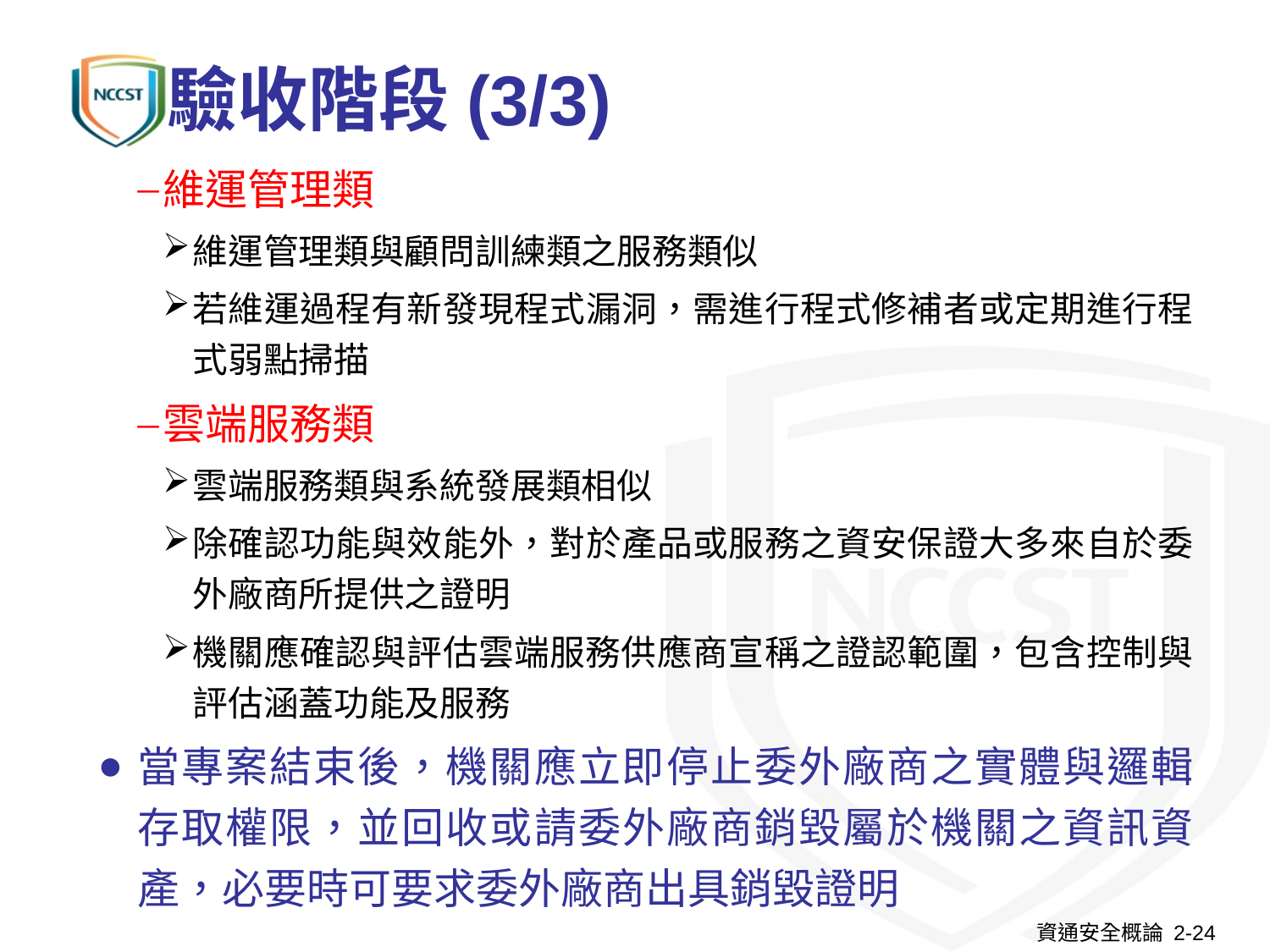

# 驗收階段(3/3)
維運管理類
維運管理類與顧問訓練類之服務類似
若維運過程有新發現程式漏洞，需進行程式修補者或定期進行程式弱點掃描
雲端服務類
雲端服務類與系統發展類相似
除確認功能與效能外，對於產品或服務之資安保證大多來自於委外廠商所提供之證明
機關應確認與評估雲端服務供應商宣稱之證認範圍，包含控制與評估涵蓋功能及服務
當專案結束後，機關應立即停止委外廠商之實體與邏輯存取權限，並回收或請委外廠商銷毀屬於機關之資訊資產，必要時可要求委外廠商出具銷毀證明